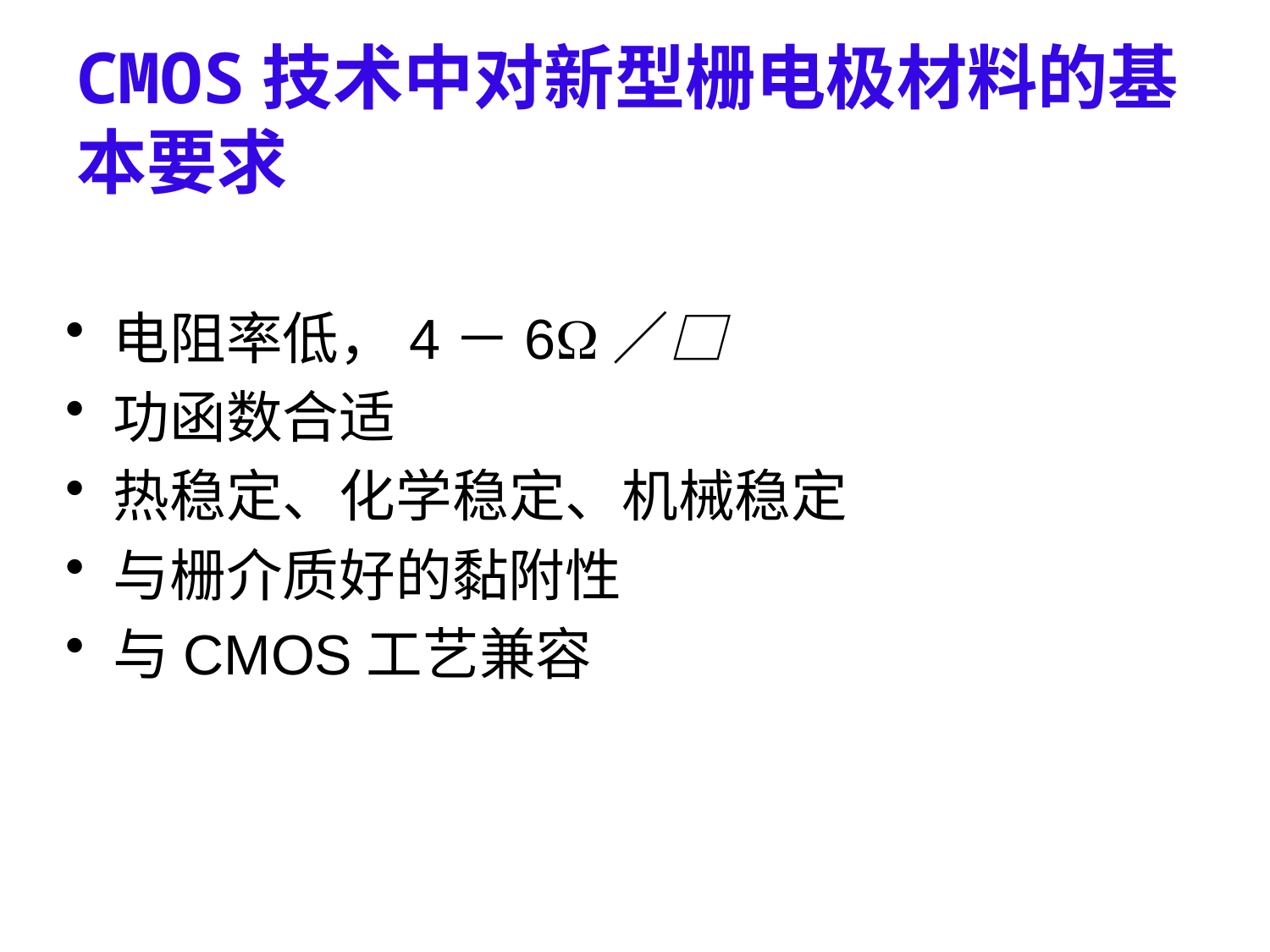

# CMOS技术中对新型栅电极材料的基本要求
电阻率低，4－6Ω／□
功函数合适
热稳定、化学稳定、机械稳定
与栅介质好的黏附性
与CMOS工艺兼容
84